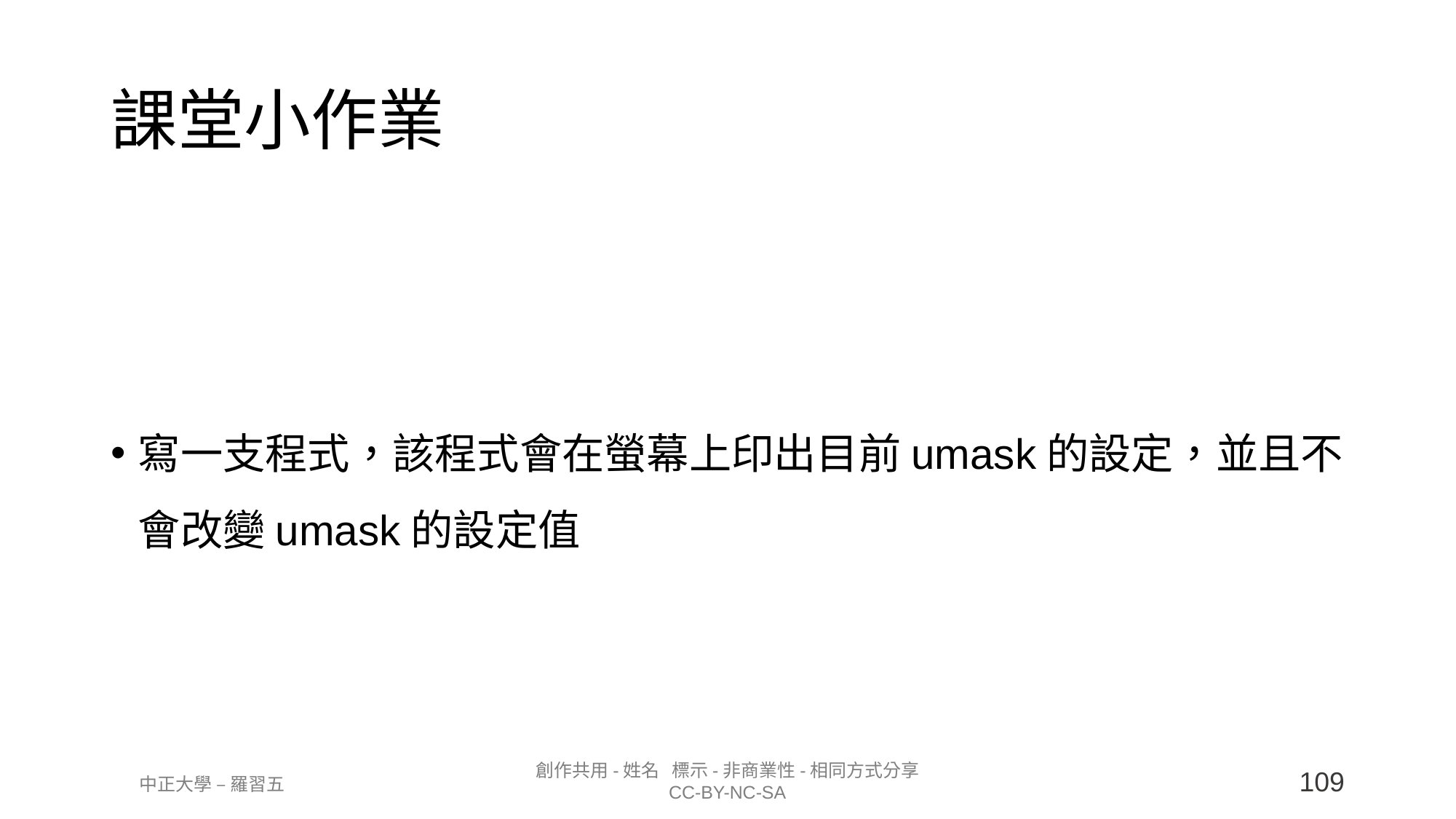

課堂小作業
寫一支程式，該程式會在螢幕上印出目前umask的設定，並且不會改變umask的設定值